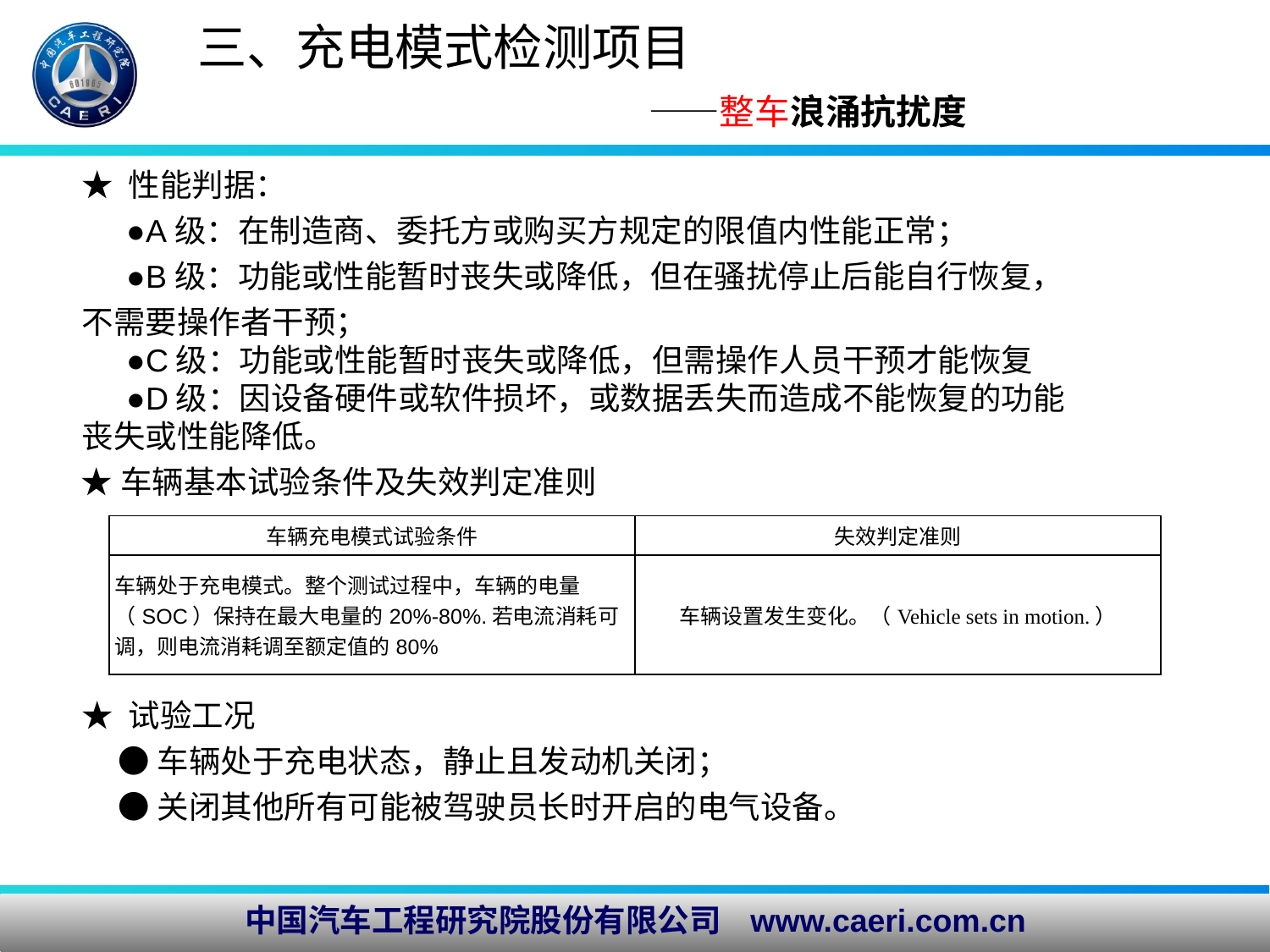

# 三、充电模式检测项目 ——整车浪涌抗扰度
★ 性能判据：
     ●A级：在制造商、委托方或购买方规定的限值内性能正常；
     ●B级：功能或性能暂时丧失或降低，但在骚扰停止后能自行恢复，不需要操作者干预；
     ●C级：功能或性能暂时丧失或降低，但需操作人员干预才能恢复
     ●D级：因设备硬件或软件损坏，或数据丢失而造成不能恢复的功能丧失或性能降低。
★车辆基本试验条件及失效判定准则
| 车辆充电模式试验条件 | 失效判定准则 |
| --- | --- |
| 车辆处于充电模式。整个测试过程中，车辆的电量（SOC）保持在最大电量的20%-80%.若电流消耗可调，则电流消耗调至额定值的80% | 车辆设置发生变化。（Vehicle sets in motion.） |
★ 试验工况
     ●车辆处于充电状态，静止且发动机关闭；
     ●关闭其他所有可能被驾驶员长时开启的电气设备。